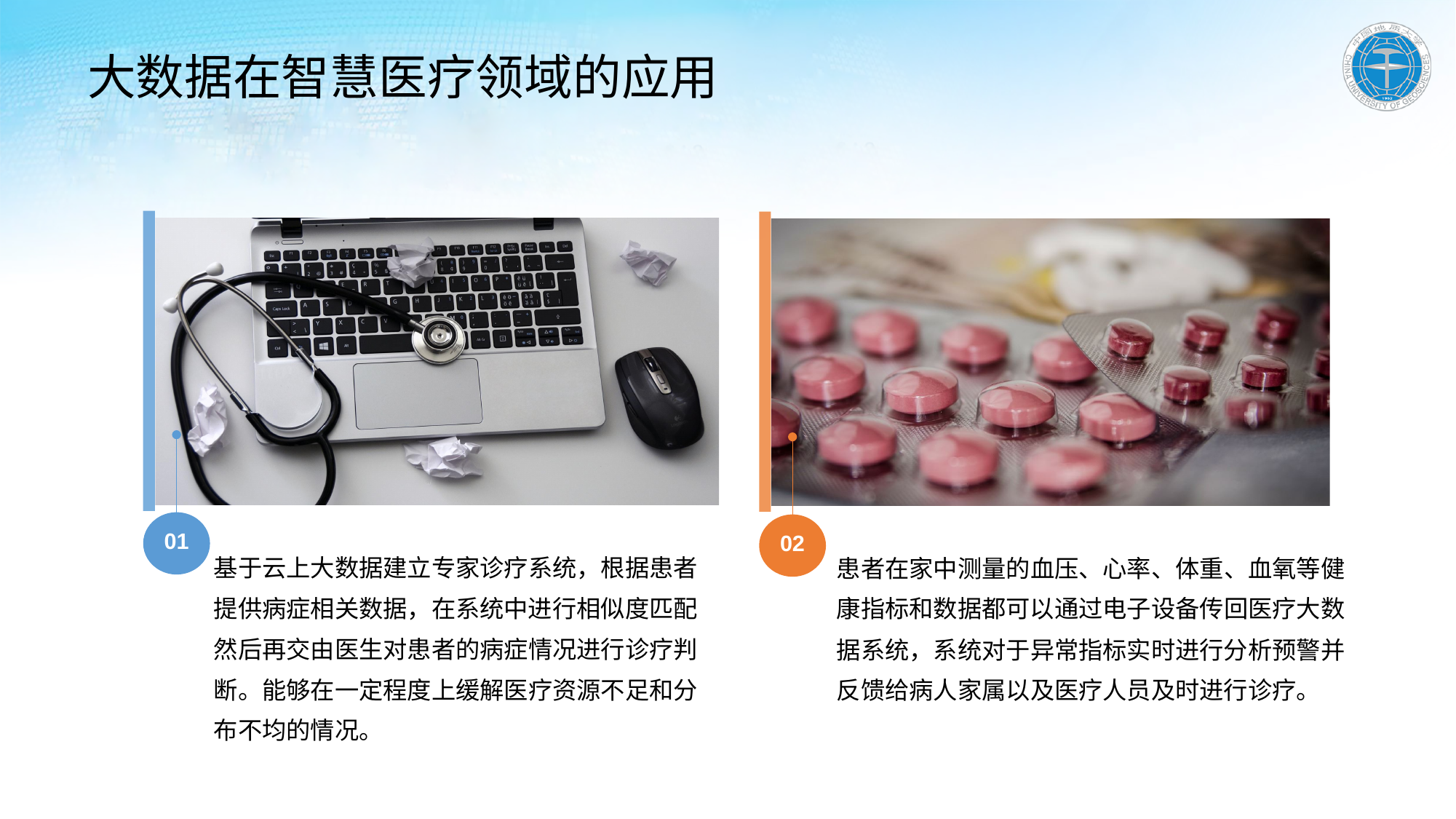

# 大数据在智慧医疗领域的应用

01

02
患者在家中测量的血压、心率、体重、血氧等健康指标和数据都可以通过电子设备传回医疗大数据系统，系统对于异常指标实时进行分析预警并反馈给病人家属以及医疗人员及时进行诊疗。
基于云上大数据建立专家诊疗系统，根据患者提供病症相关数据，在系统中进行相似度匹配然后再交由医生对患者的病症情况进行诊疗判断。能够在一定程度上缓解医疗资源不足和分布不均的情况。